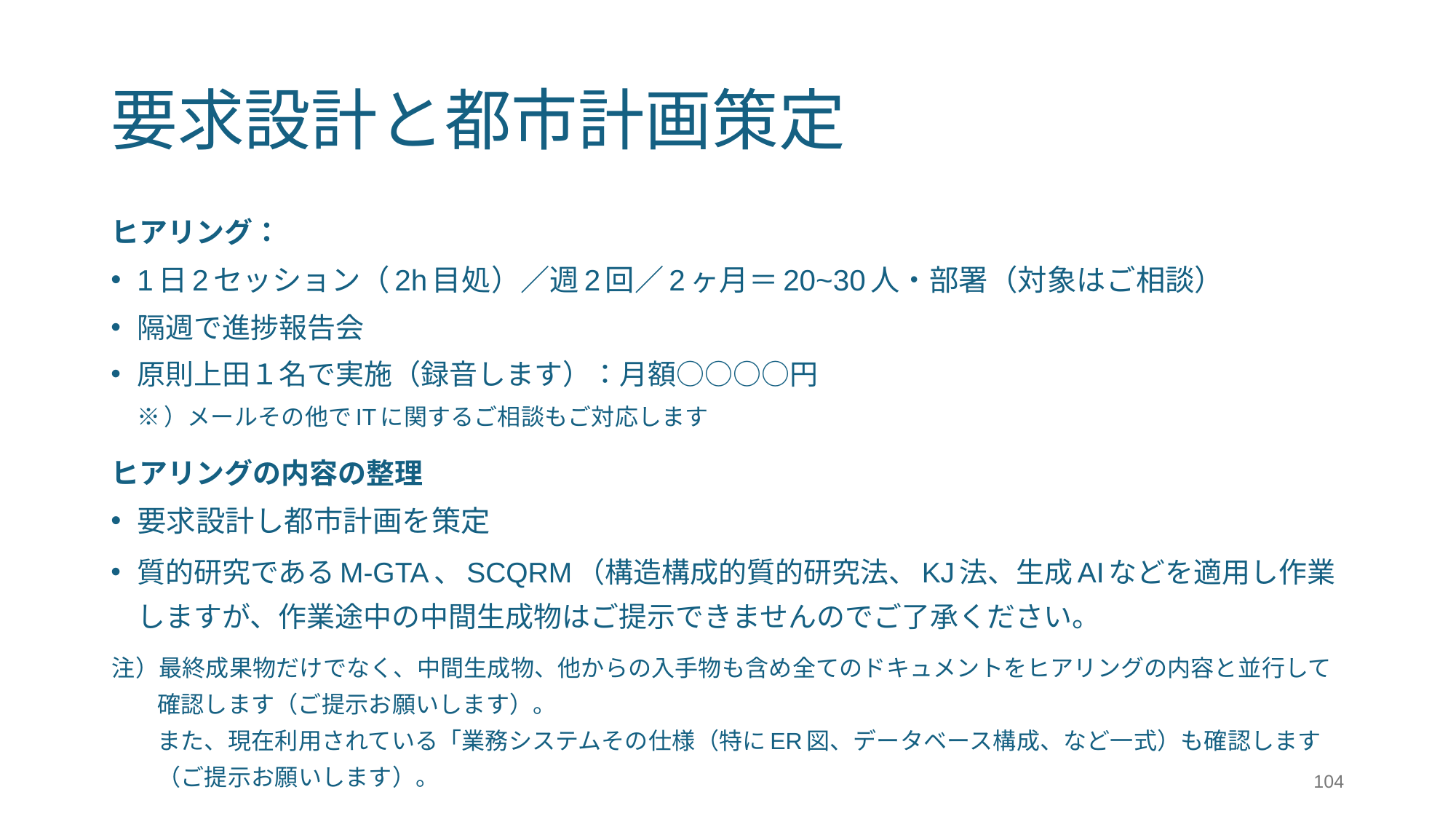

# 要求設計と都市計画策定
ヒアリング：
1日2セッション（2h目処）／週2回／2ヶ月＝20~30人・部署（対象はご相談）
隔週で進捗報告会
原則上田１名で実施（録音します）：月額○○○○円
※）メールその他でITに関するご相談もご対応します
ヒアリングの内容の整理
要求設計し都市計画を策定
質的研究であるM-GTA、SCQRM（構造構成的質的研究法、KJ法、生成AIなどを適用し作業しますが、作業途中の中間生成物はご提示できませんのでご了承ください。
注）最終成果物だけでなく、中間生成物、他からの入手物も含め全てのドキュメントをヒアリングの内容と並行して確認します（ご提示お願いします）。
また、現在利用されている「業務システムその仕様（特にER図、データベース構成、など一式）も確認します（ご提示お願いします）。
104